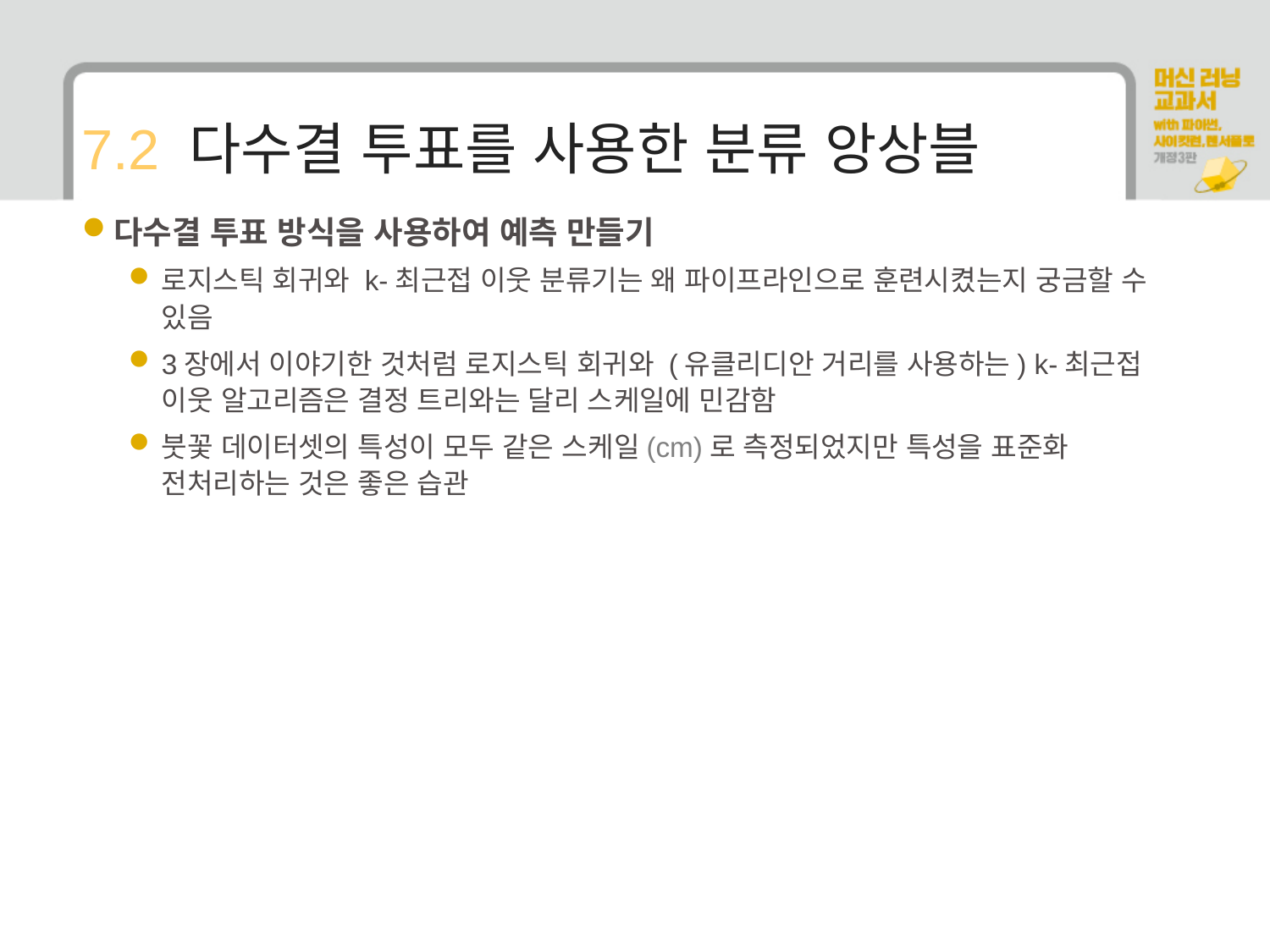

# 7.2 다수결 투표를 사용한 분류 앙상블
다수결 투표 방식을 사용하여 예측 만들기
로지스틱 회귀와 k-최근접 이웃 분류기는 왜 파이프라인으로 훈련시켰는지 궁금할 수 있음
3장에서 이야기한 것처럼 로지스틱 회귀와 (유클리디안 거리를 사용하는) k-최근접 이웃 알고리즘은 결정 트리와는 달리 스케일에 민감함
붓꽃 데이터셋의 특성이 모두 같은 스케일(cm)로 측정되었지만 특성을 표준화 전처리하는 것은 좋은 습관